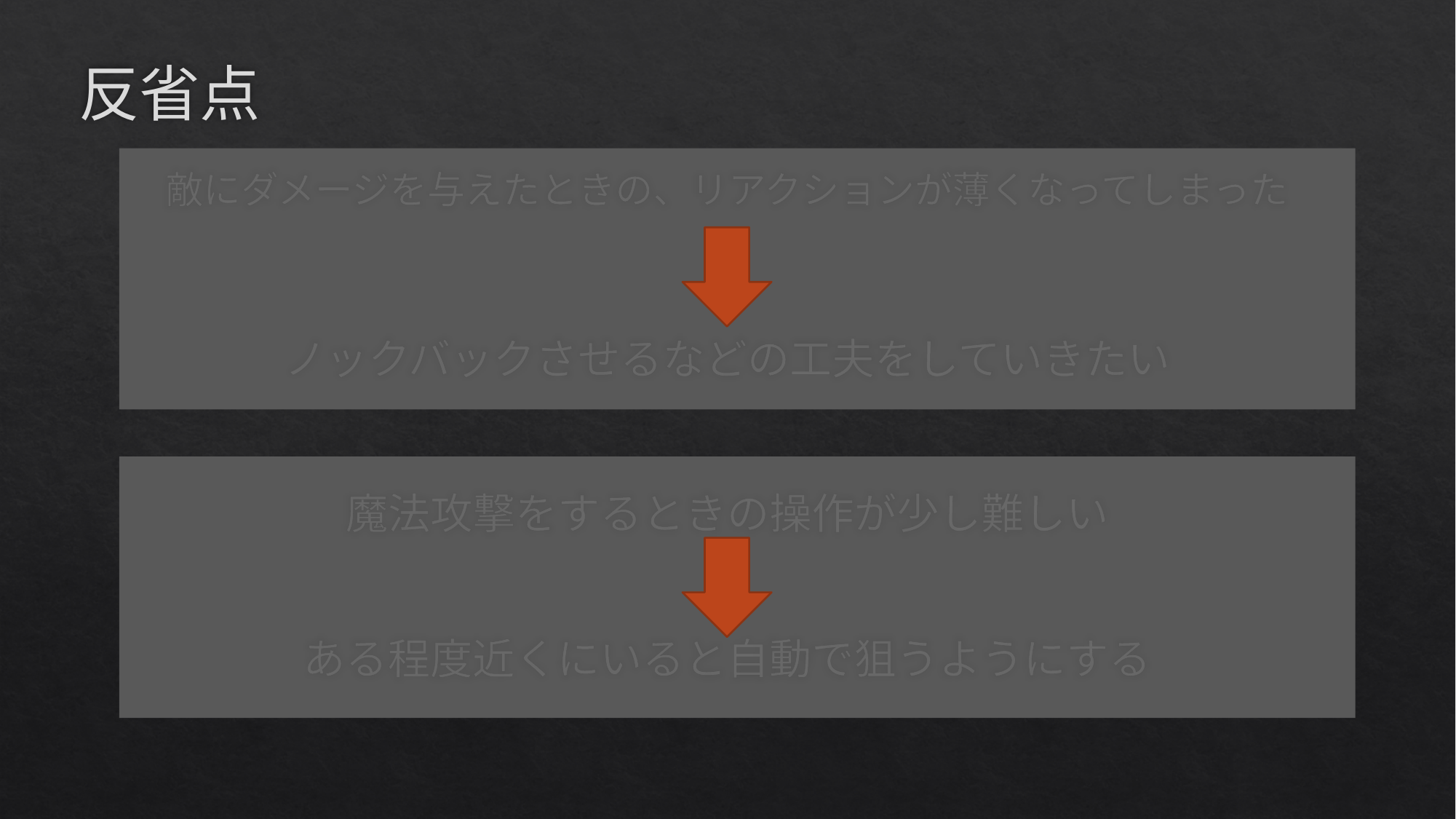

# 反省点

敵にダメージを与えたときの、リアクションが薄くなってしまった

ノックバックさせるなどの工夫をしていきたい

魔法攻撃をするときの操作が少し難しい

ある程度近くにいると自動で狙うようにする